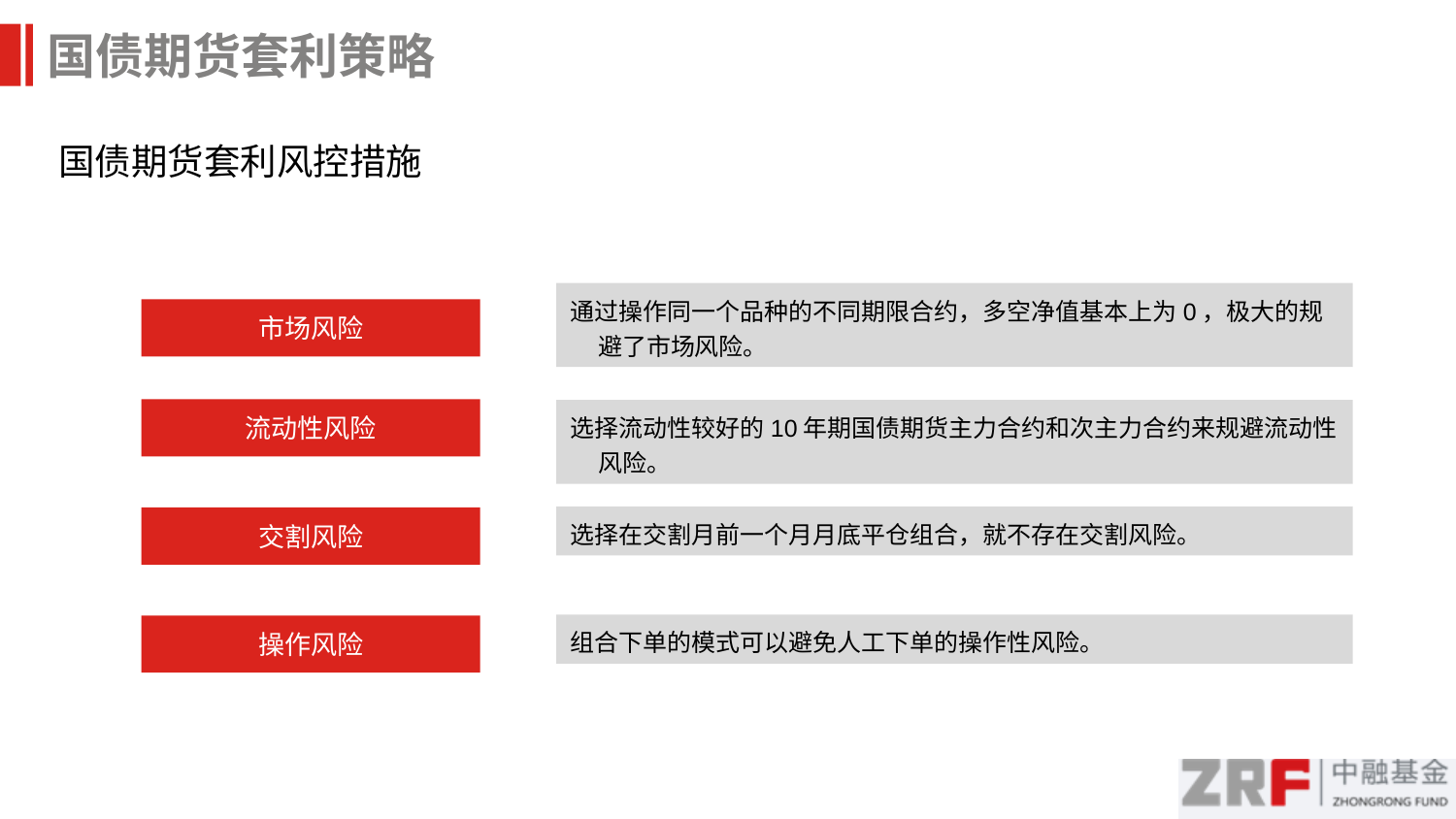

国债期货套利策略

国债期货套利风控措施
通过操作同一个品种的不同期限合约，多空净值基本上为0，极大的规避了市场风险。
市场风险
流动性风险
选择流动性较好的10年期国债期货主力合约和次主力合约来规避流动性风险。
交割风险
选择在交割月前一个月月底平仓组合，就不存在交割风险。
操作风险
组合下单的模式可以避免人工下单的操作性风险。